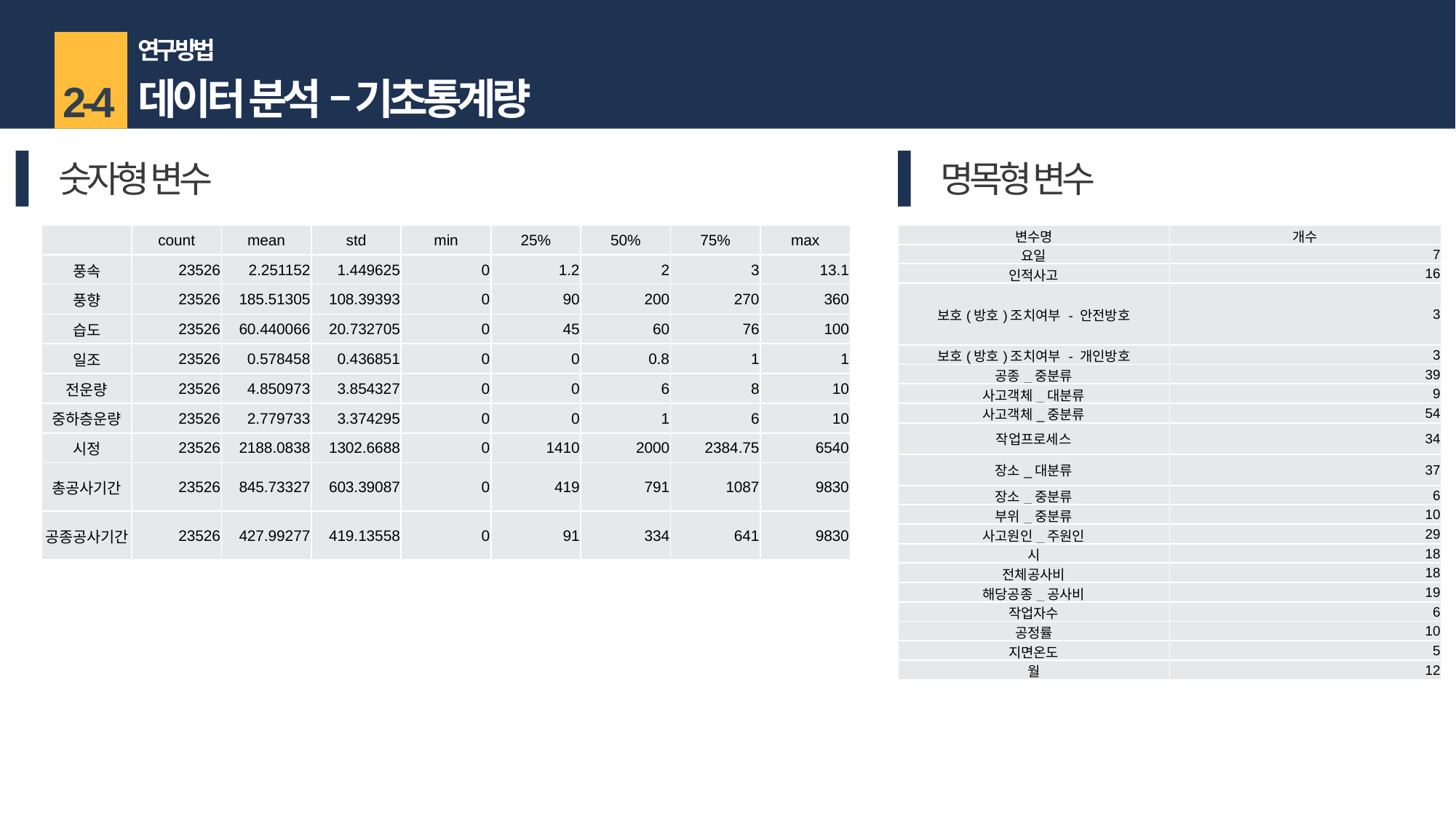

연구 방법

데이터 분석 – 기초통계량
2-4

숫자형 변수
명목형 변수
|  | count | mean | std | min | 25% | 50% | 75% | max |
| --- | --- | --- | --- | --- | --- | --- | --- | --- |
| 풍속 | 23526 | 2.251152 | 1.449625 | 0 | 1.2 | 2 | 3 | 13.1 |
| 풍향 | 23526 | 185.51305 | 108.39393 | 0 | 90 | 200 | 270 | 360 |
| 습도 | 23526 | 60.440066 | 20.732705 | 0 | 45 | 60 | 76 | 100 |
| 일조 | 23526 | 0.578458 | 0.436851 | 0 | 0 | 0.8 | 1 | 1 |
| 전운량 | 23526 | 4.850973 | 3.854327 | 0 | 0 | 6 | 8 | 10 |
| 중하층운량 | 23526 | 2.779733 | 3.374295 | 0 | 0 | 1 | 6 | 10 |
| 시정 | 23526 | 2188.0838 | 1302.6688 | 0 | 1410 | 2000 | 2384.75 | 6540 |
| 총공사기간 | 23526 | 845.73327 | 603.39087 | 0 | 419 | 791 | 1087 | 9830 |
| 공종공사기간 | 23526 | 427.99277 | 419.13558 | 0 | 91 | 334 | 641 | 9830 |
| 변수명 | 개수 |
| --- | --- |
| 요일 | 7 |
| 인적사고 | 16 |
| 보호(방호)조치여부 - 안전방호 | 3 |
| 보호(방호)조치여부 - 개인방호 | 3 |
| 공종\_중분류 | 39 |
| 사고객체\_대분류 | 9 |
| 사고객체\_중분류 | 54 |
| 작업프로세스 | 34 |
| 장소\_대분류 | 37 |
| 장소\_중분류 | 6 |
| 부위\_중분류 | 10 |
| 사고원인\_주원인 | 29 |
| 시 | 18 |
| 전체공사비 | 18 |
| 해당공종\_공사비 | 19 |
| 작업자수 | 6 |
| 공정률 | 10 |
| 지면온도 | 5 |
| 월 | 12 |